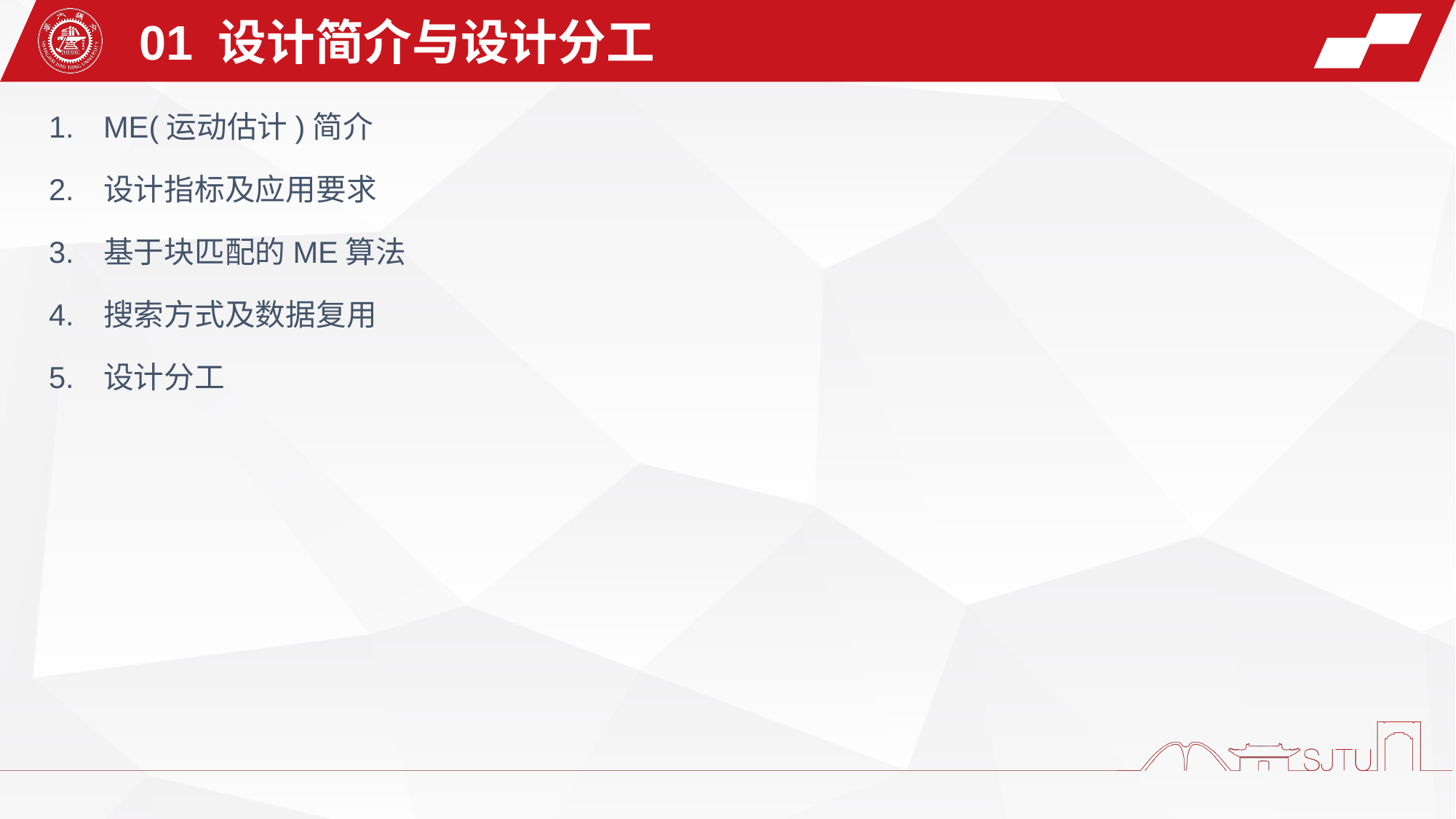

01 设计简介与设计分工
ME(运动估计)简介
设计指标及应用要求
基于块匹配的ME算法
搜索方式及数据复用
设计分工